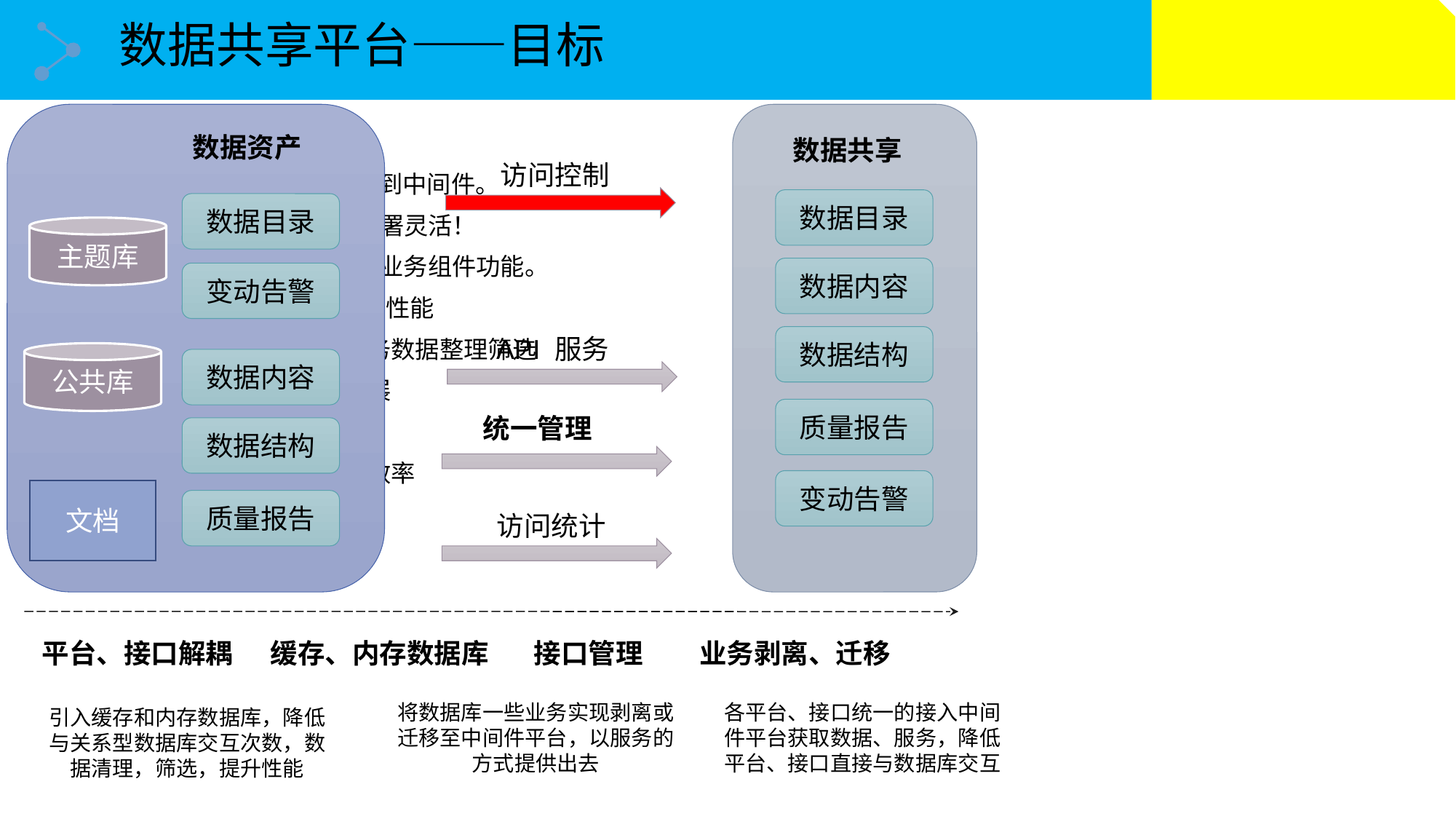

# 数据共享平台——目标

数据资产
维持现有平台不变
 现有平台数据访问能平移到中间件。
多协议支持,扩展性强,部署灵活！
提供基础组件,公共组件,业务组件功能。
引入缓存,内存数据库提升性能
基础数据，字典数据，业务数据整理筛选
业务无缝水平扩展垂直扩展
多样的监控管理手段
降低开发难度，提高开发效率
数据共享
访问控制

数据目录
数据目录
主题库
数据内容
变动告警
数据结构
API 服务
公共库
数据内容

质量报告
统一管理
数据结构

变动告警
文档
质量报告
访问统计

平台、接口解耦
缓存、内存数据库
接口管理
业务剥离、迁移
各平台、接口统一的接入中间件平台获取数据、服务，降低平台、接口直接与数据库交互
将数据库一些业务实现剥离或迁移至中间件平台，以服务的方式提供出去
引入缓存和内存数据库，降低与关系型数据库交互次数，数据清理，筛选，提升性能
WEB中间件主要业务功能